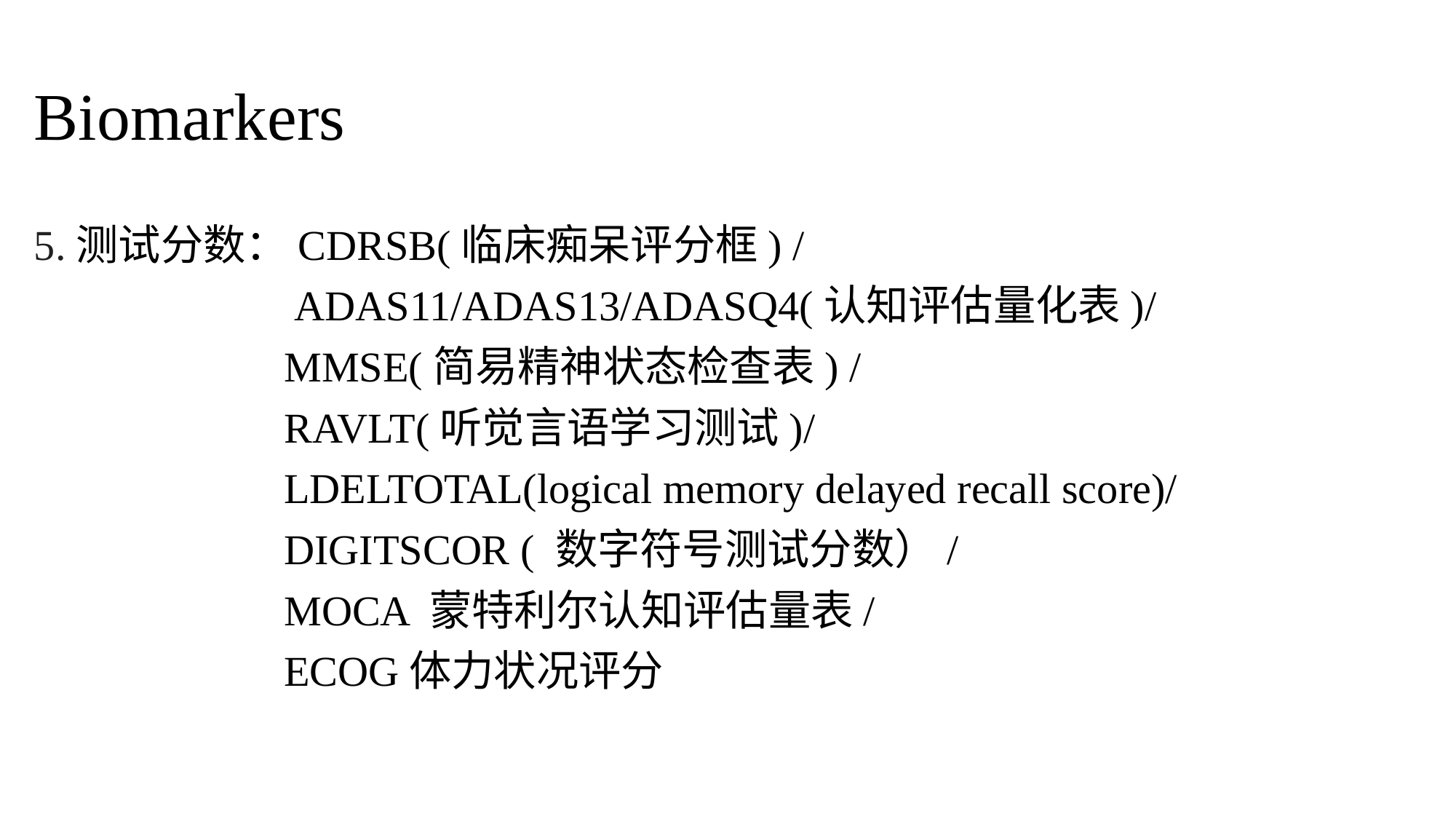

# Biomarkers
5.测试分数：CDRSB(临床痴呆评分框) /
		    ADAS11/ADAS13/ADASQ4(认知评估量化表)/
		   MMSE(简易精神状态检查表) /
		   RAVLT(听觉言语学习测试)/
		   LDELTOTAL(logical memory delayed recall score)/
		   DIGITSCOR ( 数字符号测试分数）/
		   MOCA 蒙特利尔认知评估量表/
		   ECOG体力状况评分